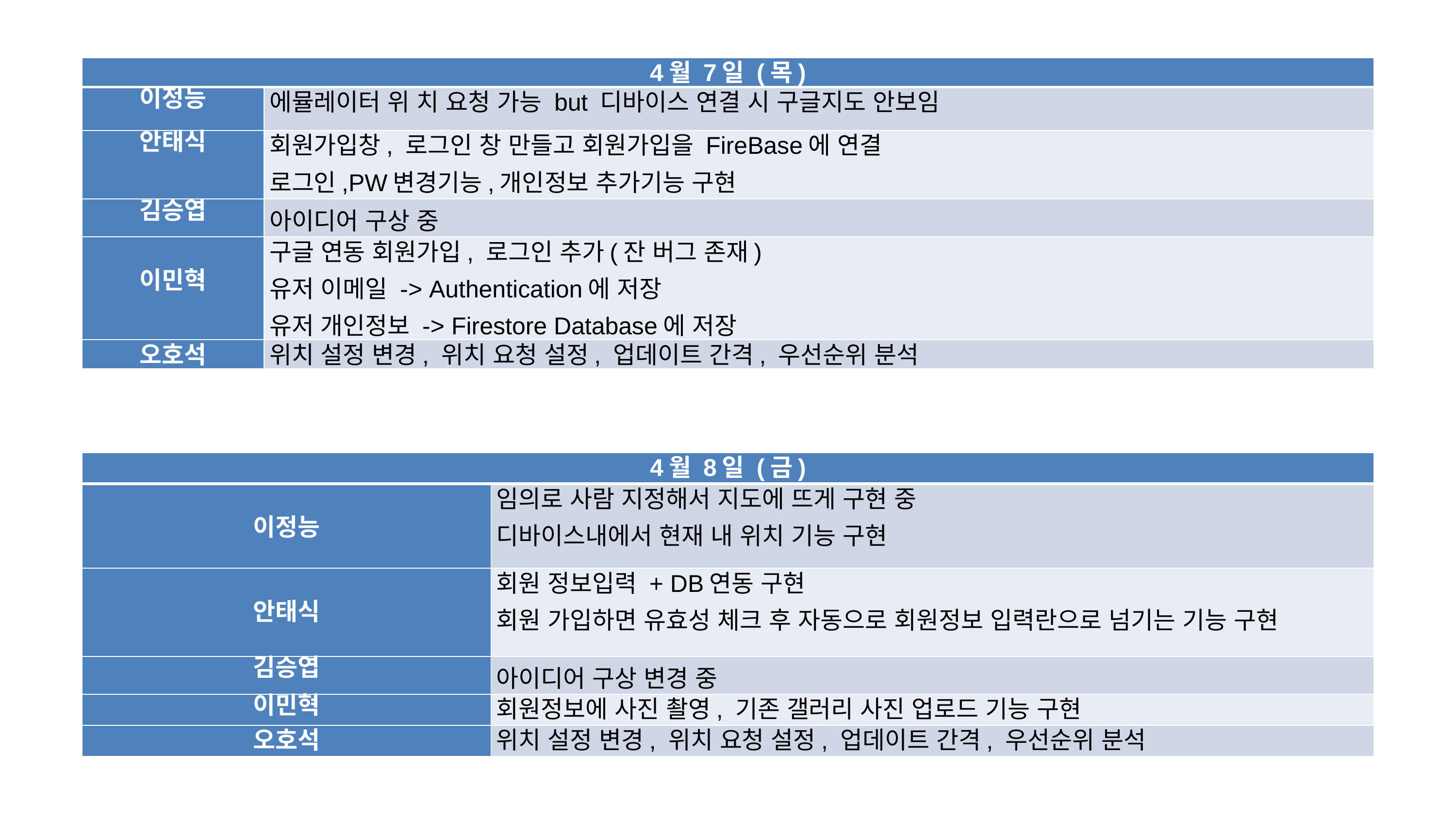

| 4월 7일 (목) |  |
| --- | --- |
| 이정능 | 에뮬레이터 위 치 요청 가능 but 디바이스 연결 시 구글지도 안보임 |
| 안태식 | 회원가입창, 로그인 창 만들고 회원가입을 FireBase에 연결 로그인,PW변경기능,개인정보 추가기능 구현 |
| 김승엽 | 아이디어 구상 중 |
| 이민혁 | 구글 연동 회원가입, 로그인 추가(잔 버그 존재) 유저 이메일 -> Authentication에 저장 유저 개인정보 -> Firestore Database에 저장 |
| 오호석 | 위치 설정 변경, 위치 요청 설정, 업데이트 간격, 우선순위 분석 |
| 4월 8일 (금) |  |
| --- | --- |
| 이정능 | 임의로 사람 지정해서 지도에 뜨게 구현 중 디바이스내에서 현재 내 위치 기능 구현 |
| 안태식 | 회원 정보입력 + DB연동 구현 회원 가입하면 유효성 체크 후 자동으로 회원정보 입력란으로 넘기는 기능 구현 |
| 김승엽 | 아이디어 구상 변경 중 |
| 이민혁 | 회원정보에 사진 촬영, 기존 갤러리 사진 업로드 기능 구현 |
| 오호석 | 위치 설정 변경, 위치 요청 설정, 업데이트 간격, 우선순위 분석 |